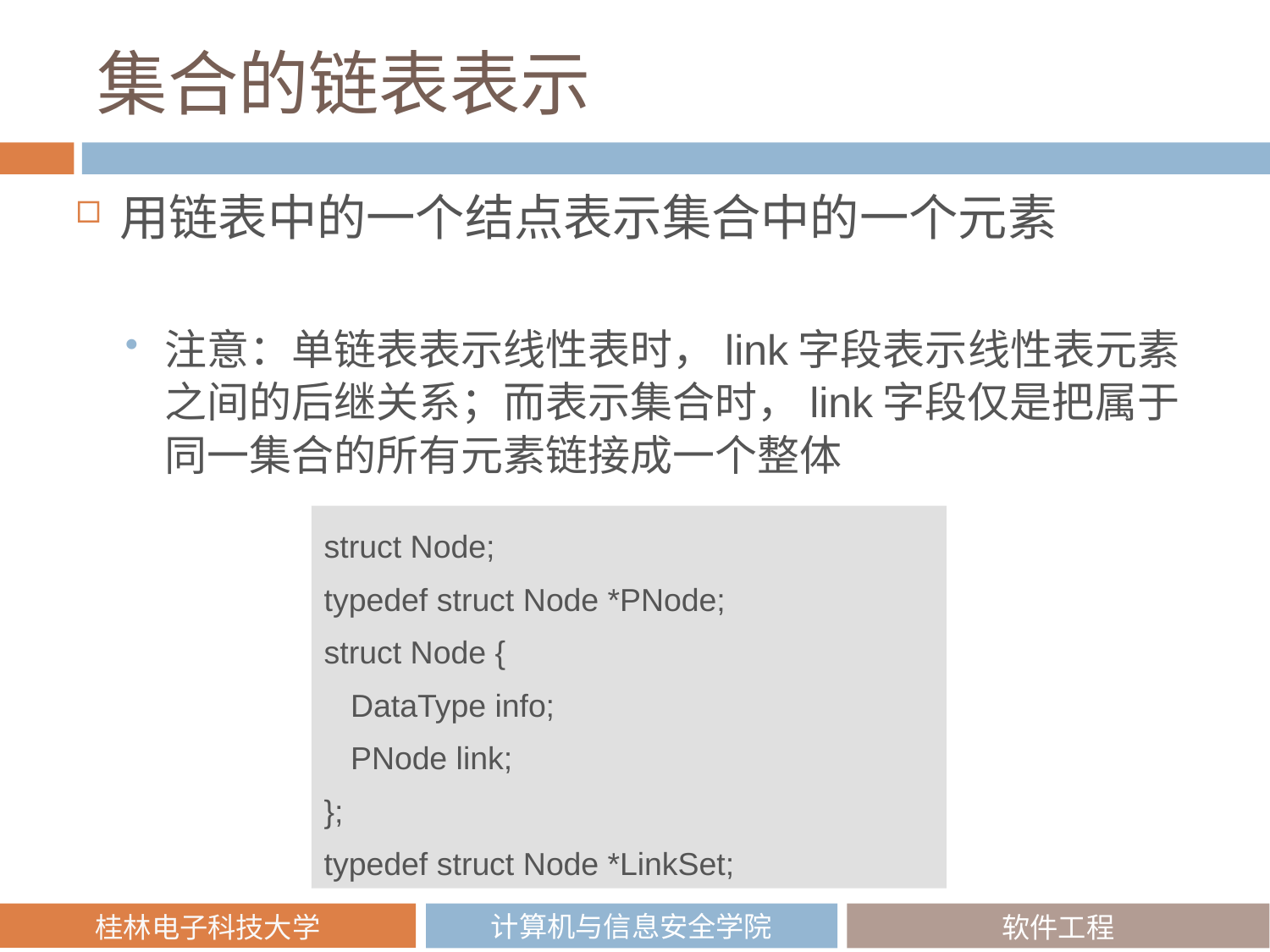

# 集合的链表表示
用链表中的一个结点表示集合中的一个元素

注意：单链表表示线性表时，link字段表示线性表元素之间的后继关系；而表示集合时，link字段仅是把属于同一集合的所有元素链接成一个整体

struct Node;
typedef struct Node *PNode;
struct Node {
   DataType info;
   PNode link;
};
typedef struct Node *LinkSet;